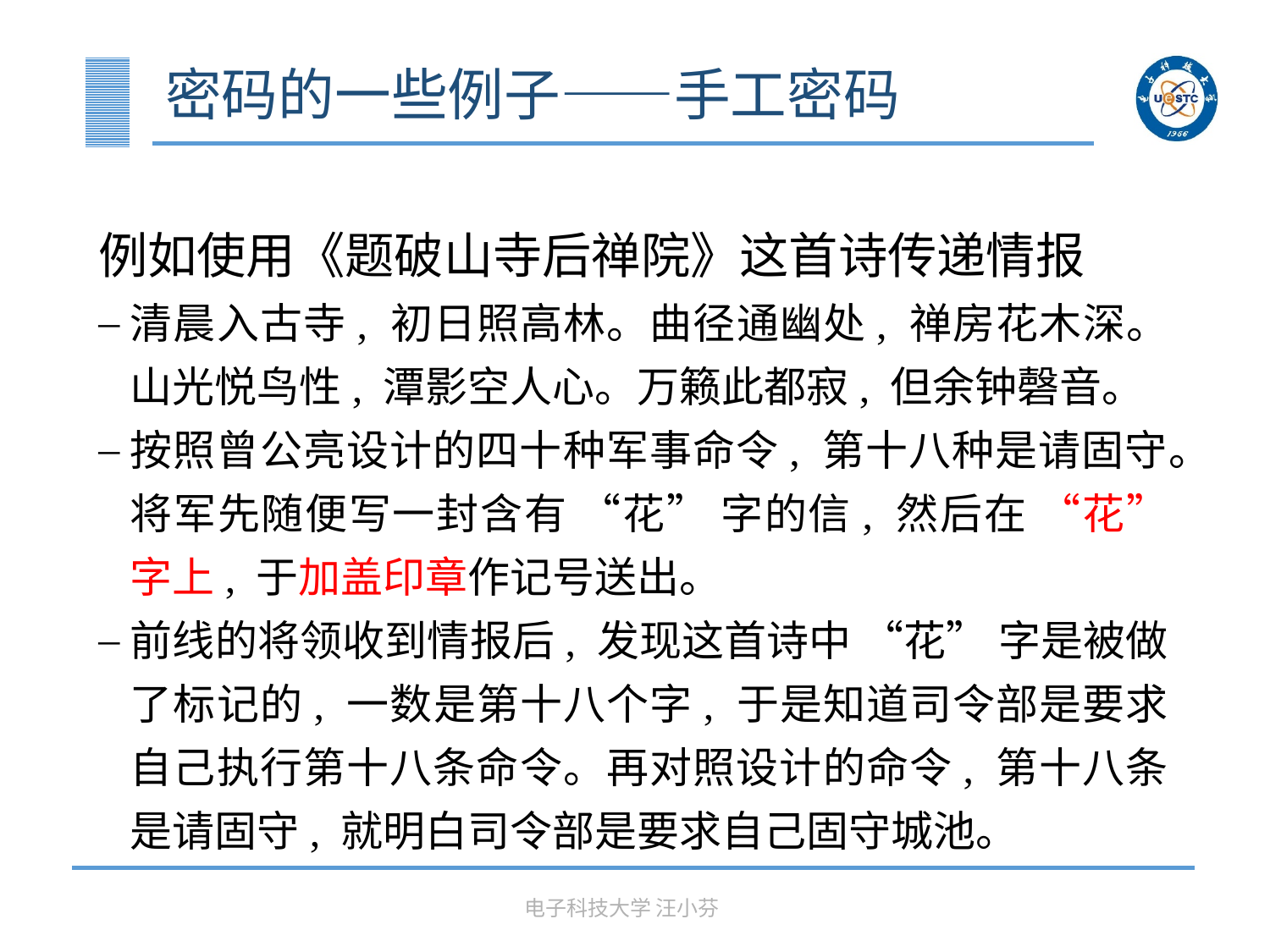

# 密码的一些例子——手工密码
例如使用《题破山寺后禅院》这首诗传递情报
清晨入古寺, 初日照高林。曲径通幽处, 禅房花木深。山光悦鸟性, 潭影空人心。万籁此都寂, 但余钟磬音。
按照曾公亮设计的四十种军事命令, 第十八种是请固守。将军先随便写一封含有 “花” 字的信, 然后在 “花” 字上, 于加盖印章作记号送出。
前线的将领收到情报后, 发现这首诗中 “花” 字是被做了标记的, 一数是第十八个字, 于是知道司令部是要求自己执行第十八条命令。再对照设计的命令, 第十八条是请固守, 就明白司令部是要求自己固守城池。

电子科技大学 汪小芬